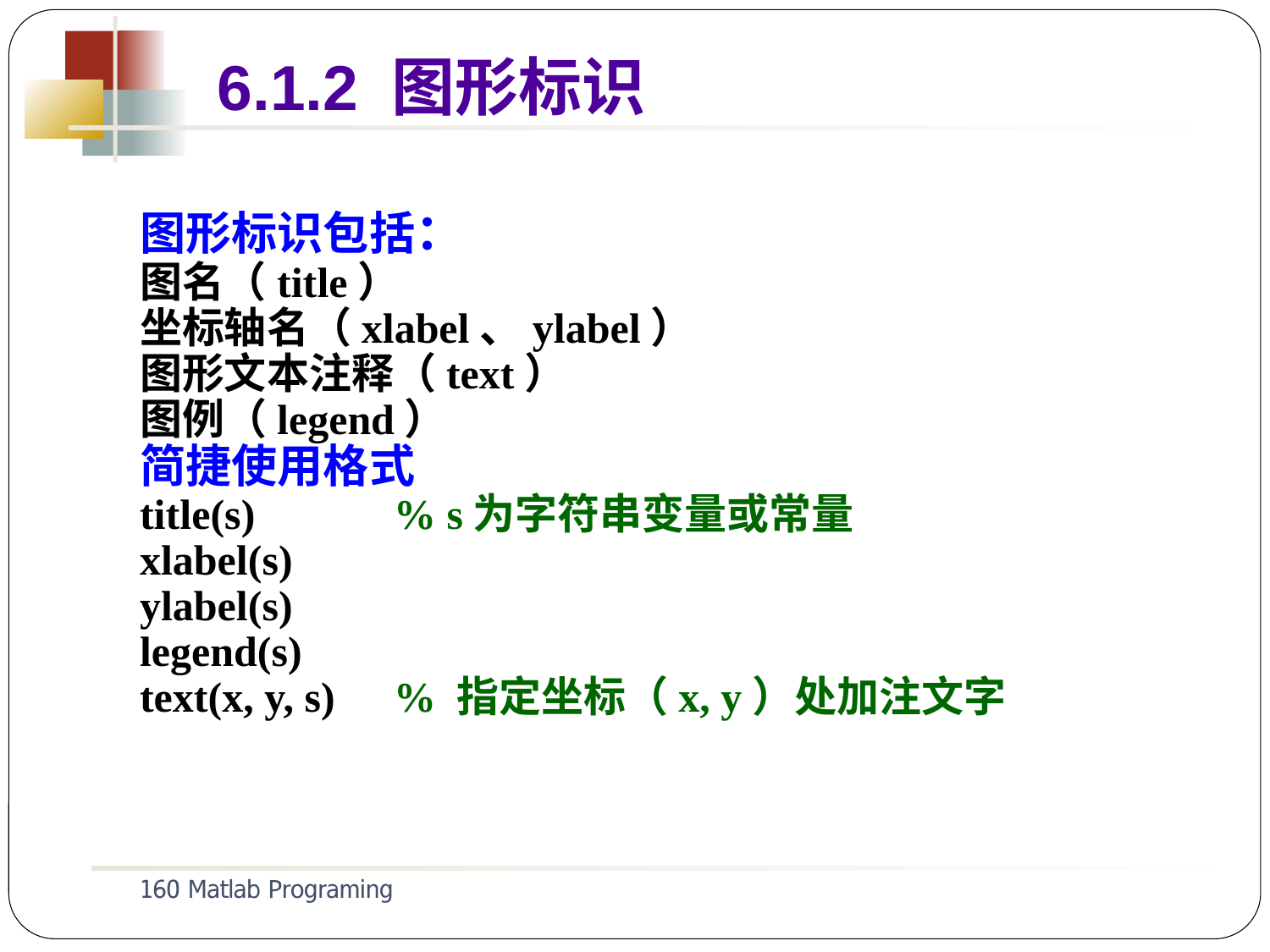

图形标识包括：
图名（title）
坐标轴名（xlabel、ylabel）
图形文本注释（text）
图例（legend）
简捷使用格式
title(s)		% s为字符串变量或常量
xlabel(s)
ylabel(s)
legend(s)
text(x, y, s)	% 指定坐标（x, y）处加注文字
6.1.2 图形标识
160 Matlab Programing